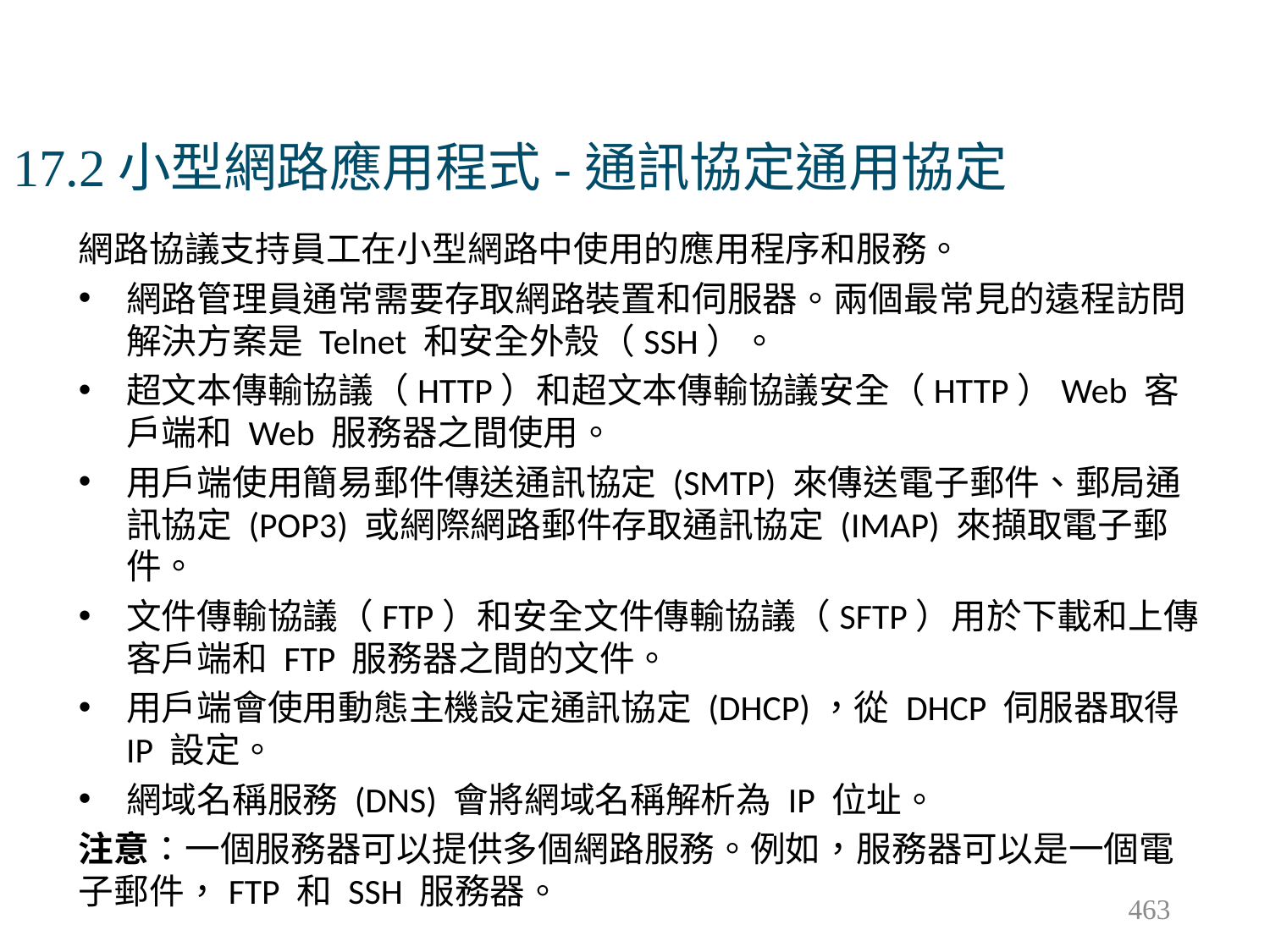

# 17.2小型網路應用程式-通訊協定通用協定
網路協議支持員工在小型網路中使用的應用程序和服務。
網路管理員通常需要存取網路裝置和伺服器。兩個最常見的遠程訪問解決方案是 Telnet 和安全外殼（SSH）。
超文本傳輸協議（HTTP）和超文本傳輸協議安全（HTTP）Web 客戶端和 Web 服務器之間使用。
用戶端使用簡易郵件傳送通訊協定 (SMTP) 來傳送電子郵件、郵局通訊協定 (POP3) 或網際網路郵件存取通訊協定 (IMAP) 來擷取電子郵件。
文件傳輸協議（FTP）和安全文件傳輸協議（SFTP）用於下載和上傳客戶端和 FTP 服務器之間的文件。
用戶端會使用動態主機設定通訊協定 (DHCP)，從 DHCP 伺服器取得 IP 設定。
網域名稱服務 (DNS) 會將網域名稱解析為 IP 位址。
注意：一個服務器可以提供多個網路服務。例如，服務器可以是一個電子郵件，FTP 和 SSH 服務器。
463